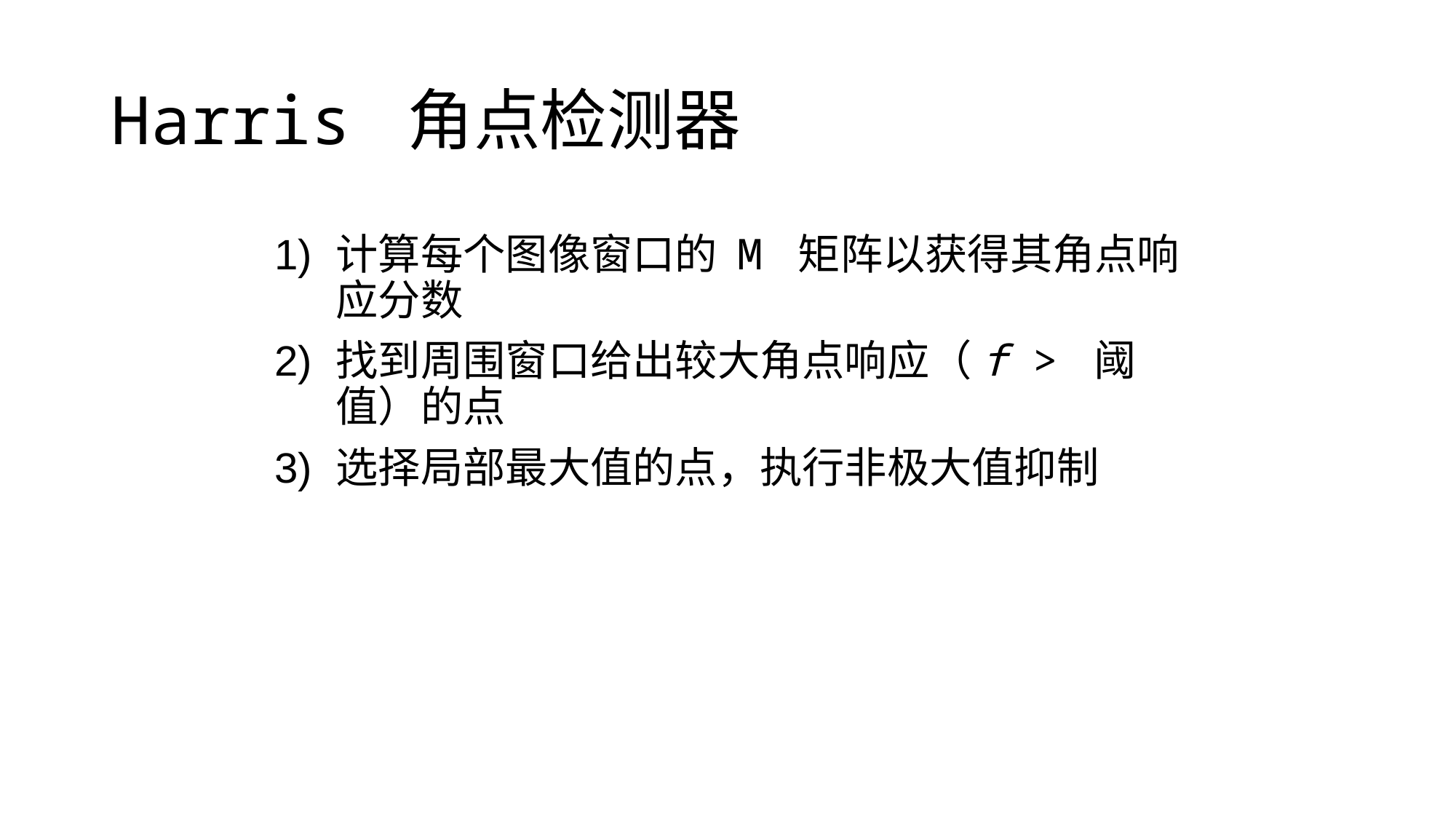

# Harris 角点检测器
计算每个图像窗口的 M 矩阵以获得其角点响应分数
找到周围窗口给出较大角点响应（f > 阈值）的点
选择局部最大值的点，执行非极大值抑制